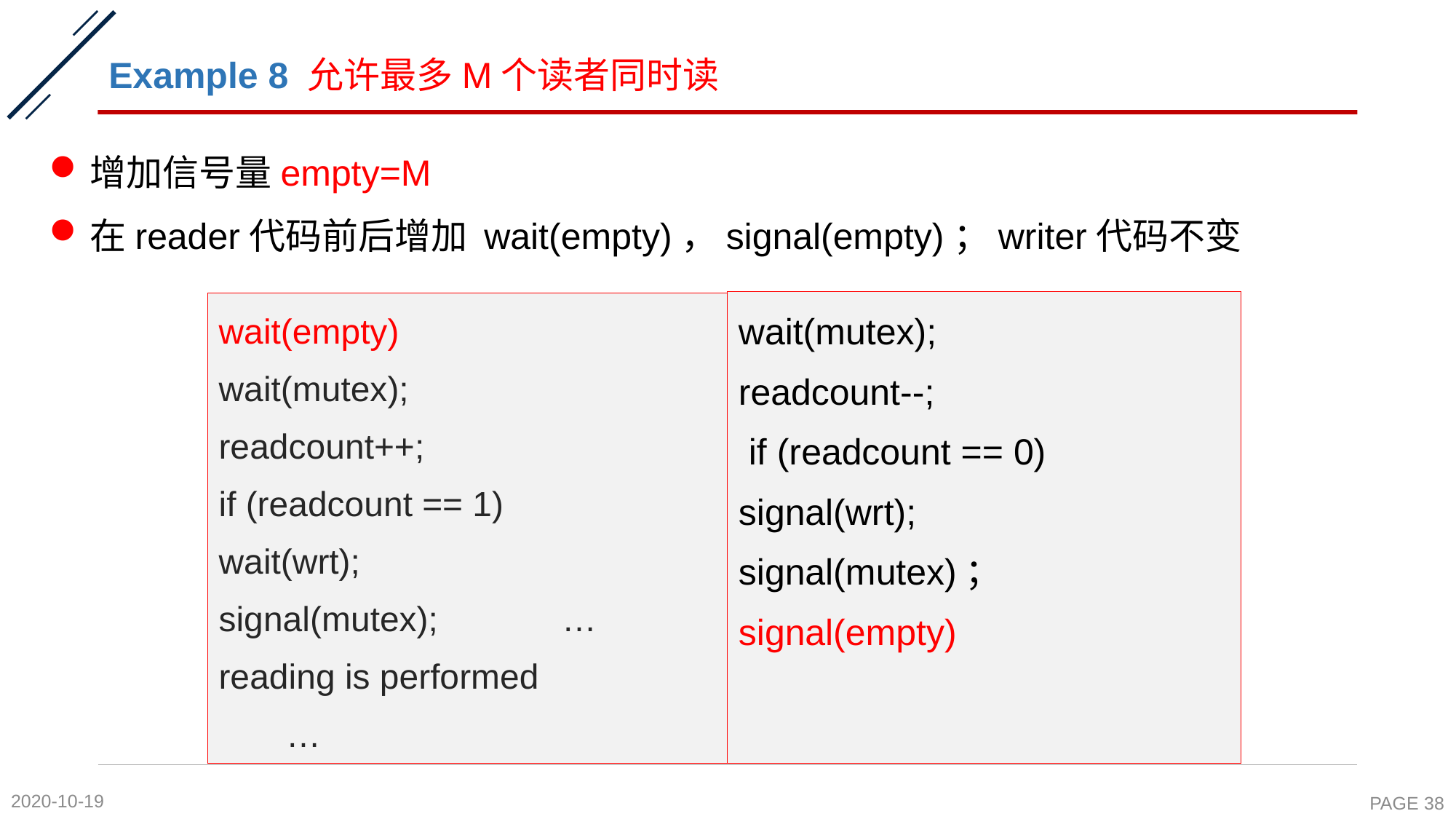

# Example 8 允许最多M个读者同时读
增加信号量empty=M
在reader代码前后增加 wait(empty)，signal(empty)；writer代码不变
wait(mutex);
readcount--;
 if (readcount == 0)
signal(wrt);
signal(mutex)；
signal(empty)
wait(empty)
wait(mutex);
readcount++;
if (readcount == 1)
wait(wrt);
signal(mutex);       	   …
reading is performed
       …
2020-10-19
PAGE 38